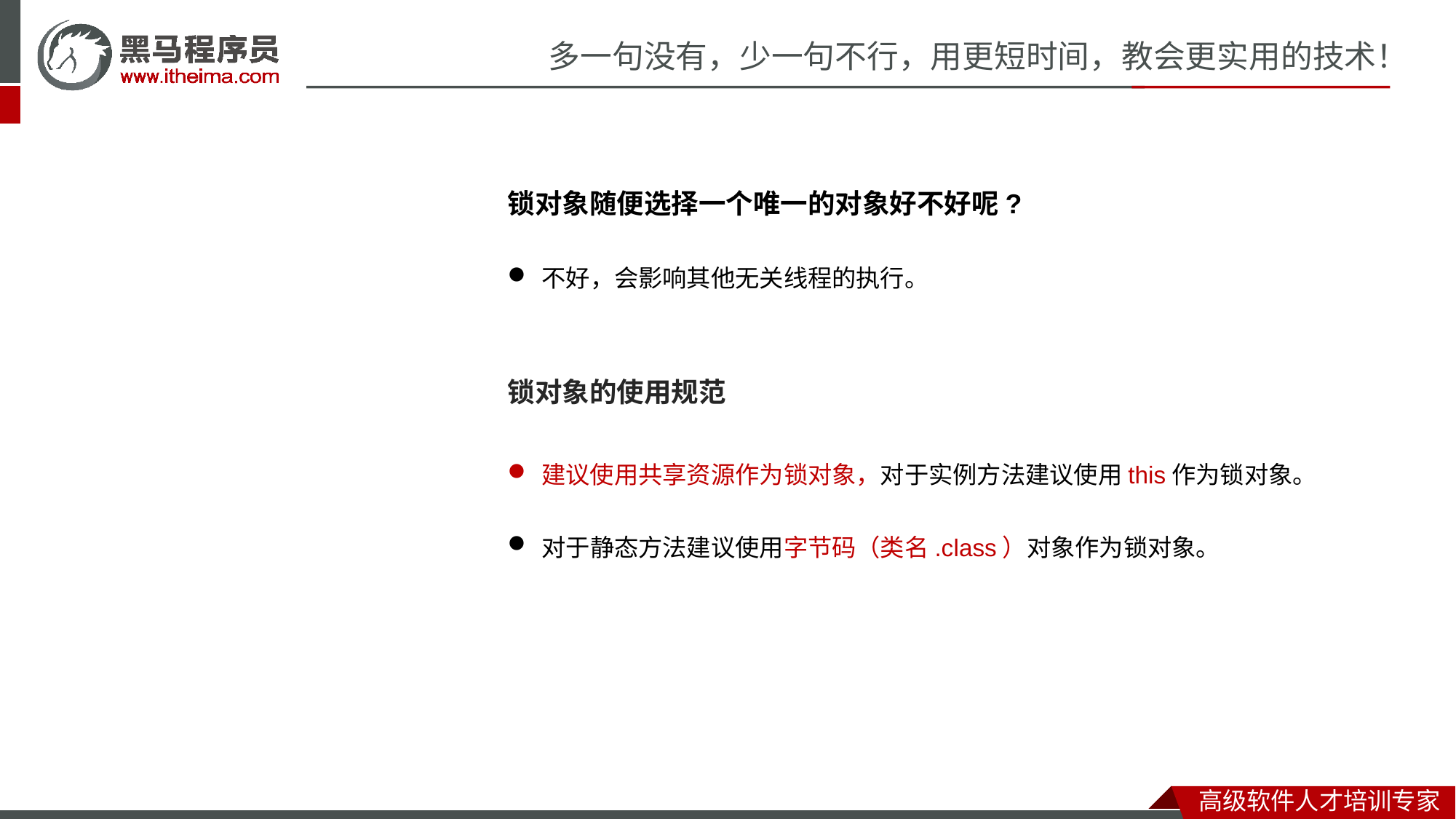

锁对象随便选择一个唯一的对象好不好呢?
不好，会影响其他无关线程的执行。

锁对象的使用规范
建议使用共享资源作为锁对象，对于实例方法建议使用this作为锁对象。
对于静态方法建议使用字节码（类名.class）对象作为锁对象。